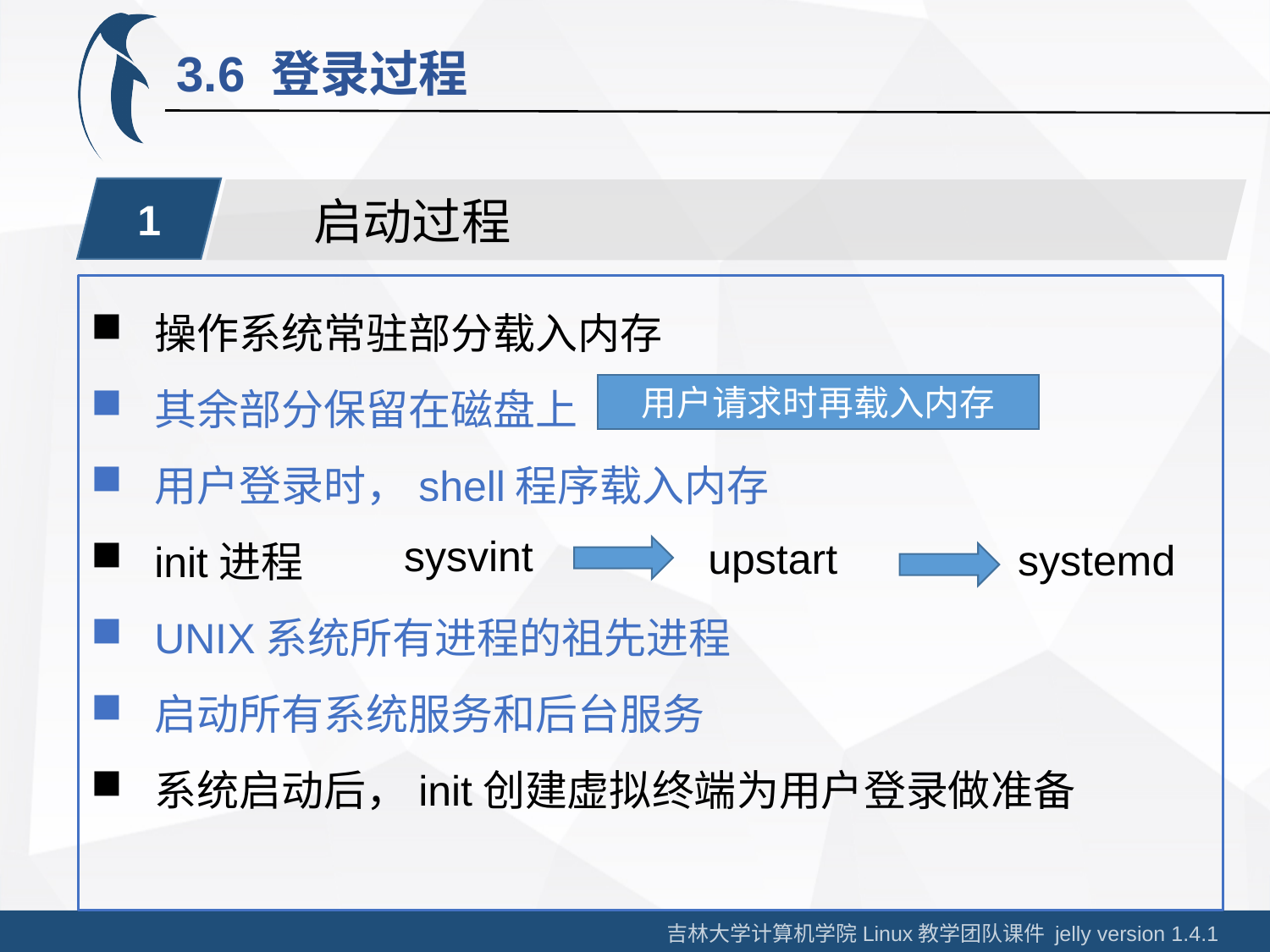

3.6 登录过程
1
启动过程
操作系统常驻部分载入内存
其余部分保留在磁盘上
用户登录时，shell程序载入内存
init进程
UNIX系统所有进程的祖先进程
启动所有系统服务和后台服务
系统启动后，init创建虚拟终端为用户登录做准备

用户请求时再载入内存
sysvint
upstart
systemd